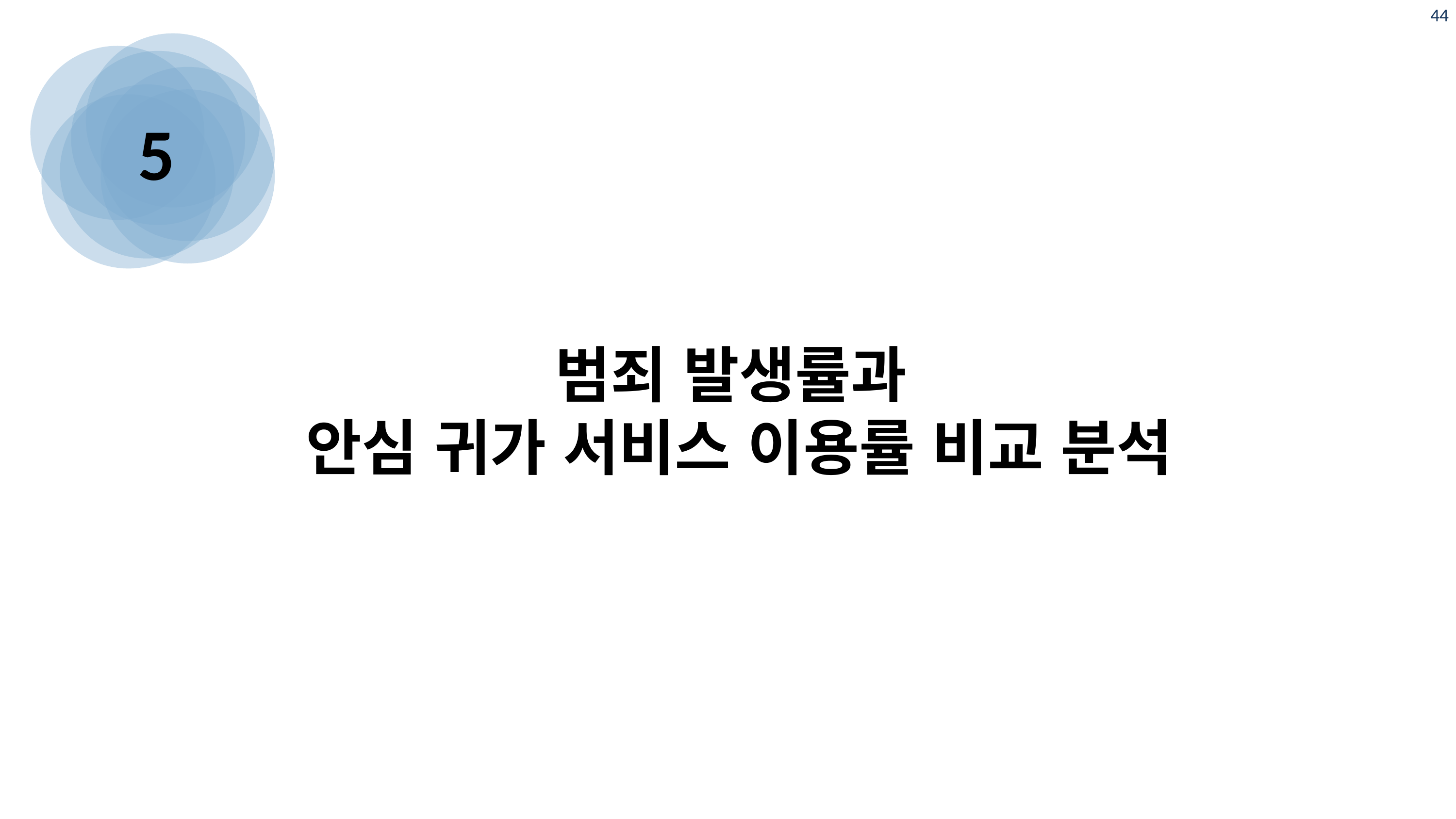

5
# 범죄 발생률과 안심 귀가 서비스 이용률 비교 분석